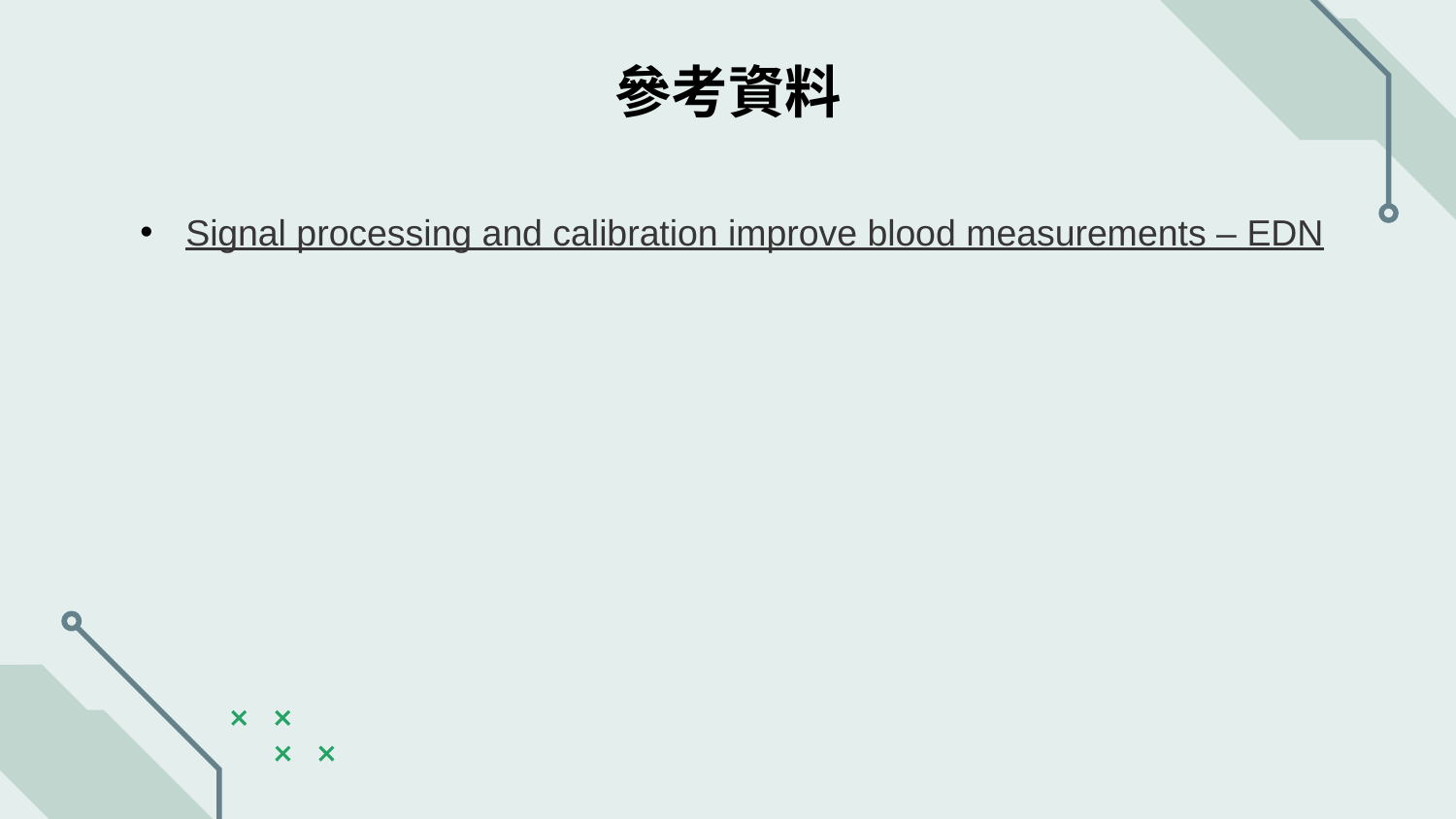

參考資料
Signal processing and calibration improve blood measurements – EDN